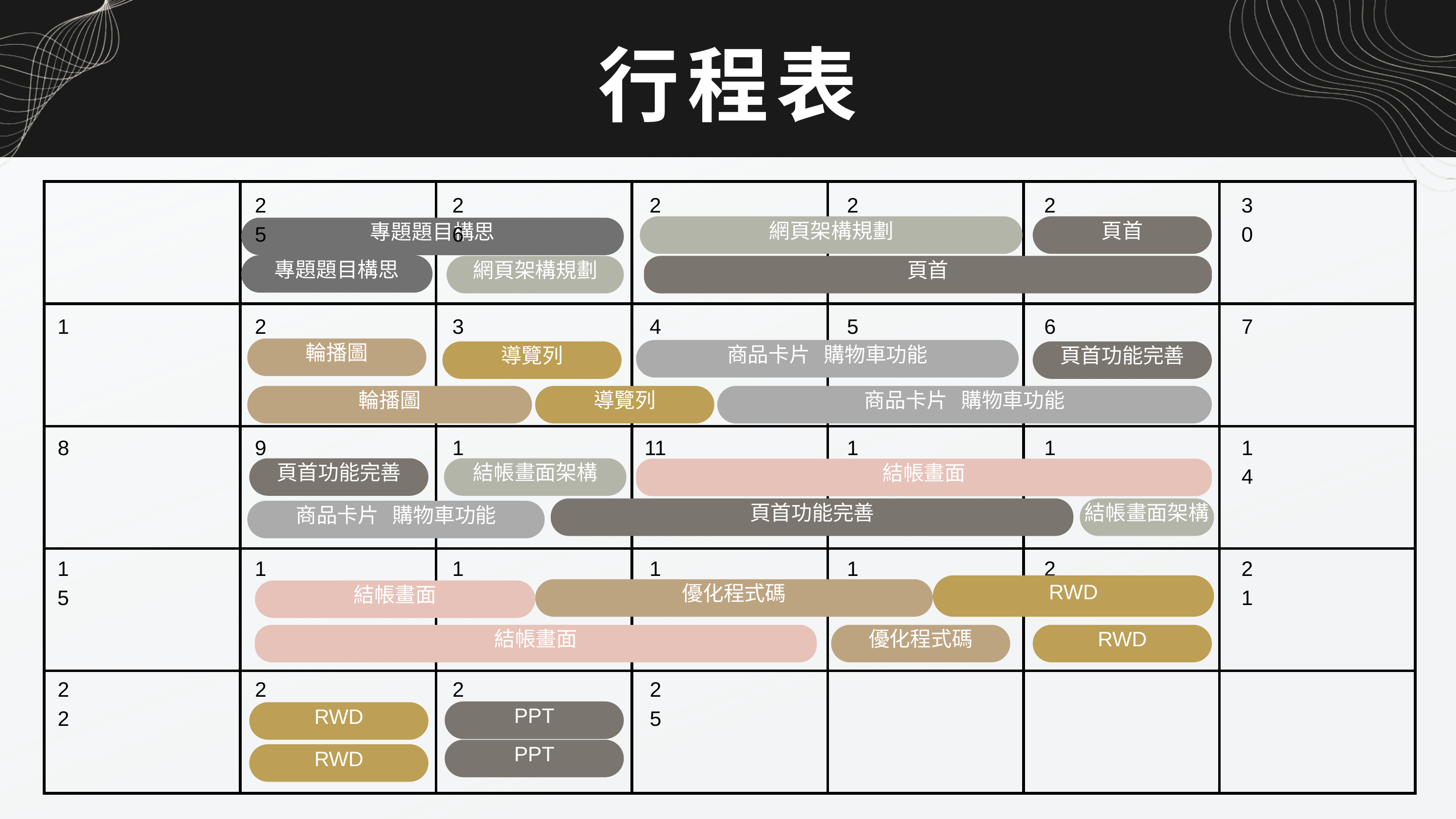

行程表
|  |  |  |  |  |  |  |
| --- | --- | --- | --- | --- | --- | --- |
|  |  |  |  |  |  |  |
|  |  |  |  |  |  |  |
|  |  |  |  |  |  |  |
|  |  |  |  |  |  |  |
25
26
27
28
29
30

網頁架構規劃

頁首

專題題目構思

專題題目構思

網頁架構規劃

頁首
1
2
3
4
5
6
7

輪播圖

商品卡片   購物車功能

導覽列

頁首功能完善

輪播圖

導覽列

商品卡片   購物車功能
8
9
10
11
12
13
14

頁首功能完善

結帳畫面架構

結帳畫面

頁首功能完善

結帳畫面架構

商品卡片   購物車功能
15
16
17
18
19
20
21

RWD

優化程式碼

結帳畫面

結帳畫面

優化程式碼

RWD
22
23
24
25

PPT

RWD

PPT

RWD